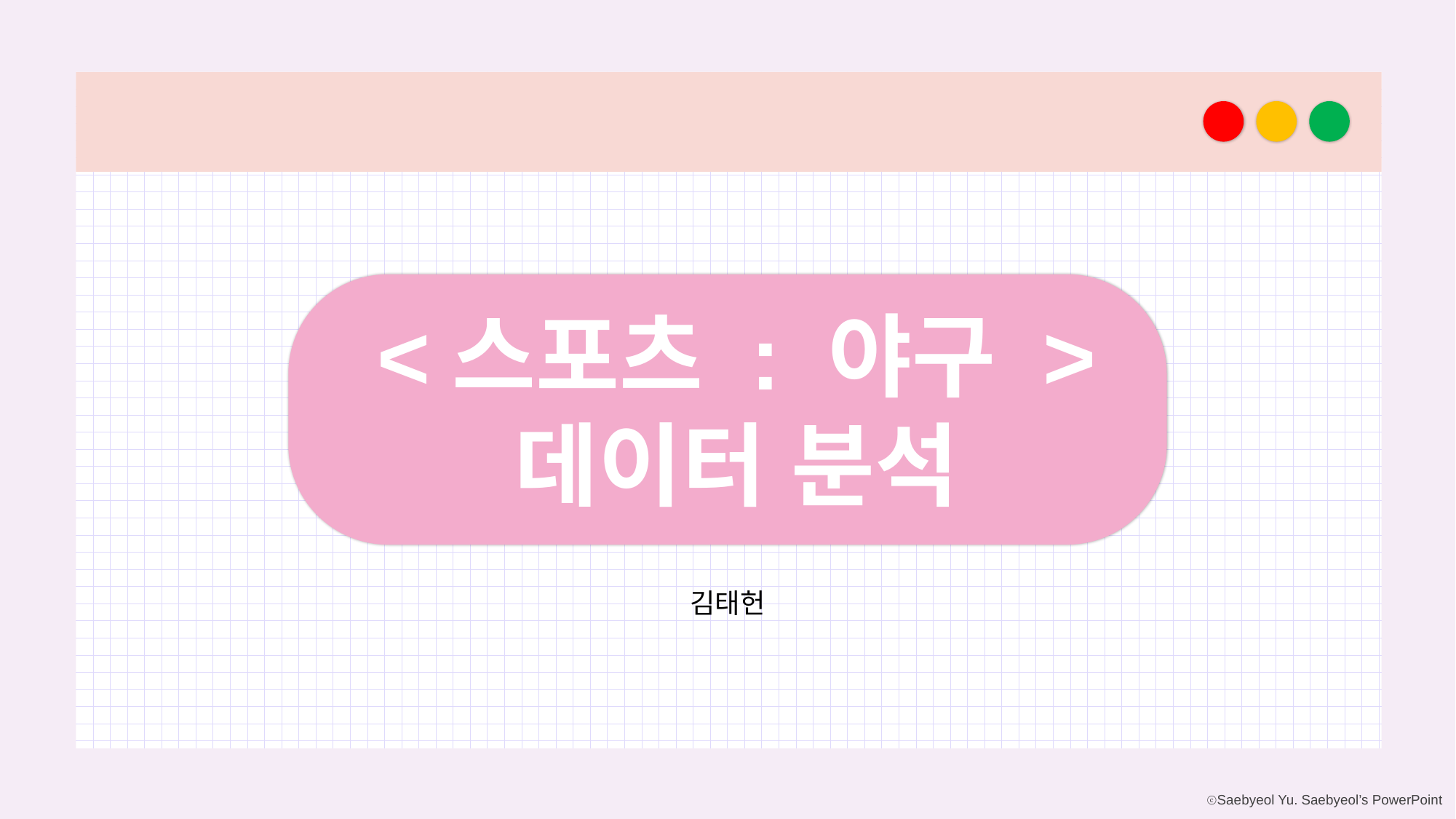

<스포츠 : 야구 >
데이터 분석
김태헌